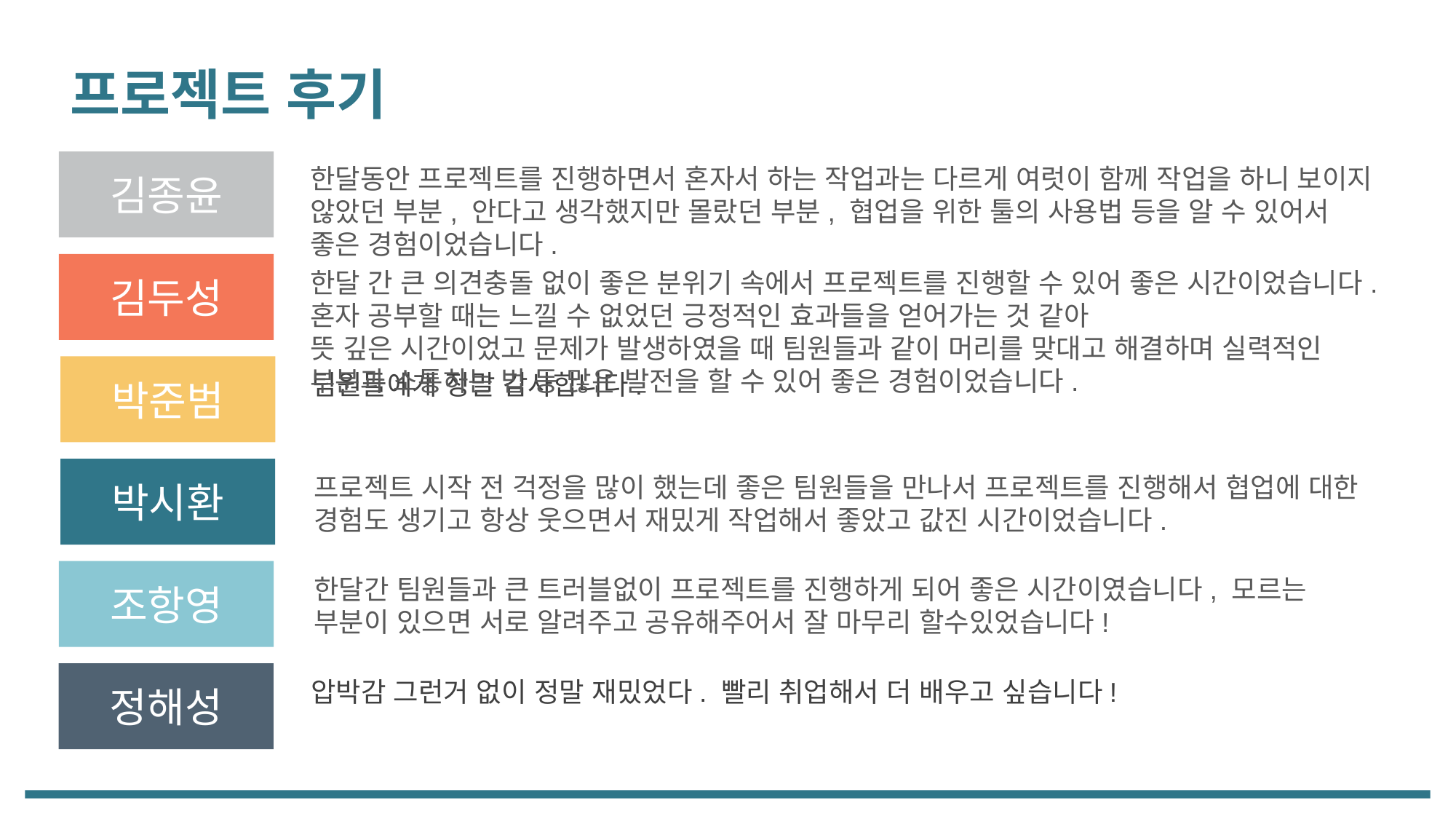

프로젝트 후기
김종윤
한달동안 프로젝트를 진행하면서 혼자서 하는 작업과는 다르게 여럿이 함께 작업을 하니 보이지 않았던 부분, 안다고 생각했지만 몰랐던 부분, 협업을 위한 툴의 사용법 등을 알 수 있어서 좋은 경험이었습니다.
김두성
한달 간 큰 의견충돌 없이 좋은 분위기 속에서 프로젝트를 진행할 수 있어 좋은 시간이었습니다. 혼자 공부할 때는 느낄 수 없었던 긍정적인 효과들을 얻어가는 것 같아
뜻 깊은 시간이었고 문제가 발생하였을 때 팀원들과 같이 머리를 맞대고 해결하며 실력적인 부분과 소통하는 법 등 많은 발전을 할 수 있어 좋은 경험이었습니다.
박준범
팀원들에게 정말 감사합니다.
박시환
프로젝트 시작 전 걱정을 많이 했는데 좋은 팀원들을 만나서 프로젝트를 진행해서 협업에 대한 경험도 생기고 항상 웃으면서 재밌게 작업해서 좋았고 값진 시간이었습니다.
조항영
한달간 팀원들과 큰 트러블없이 프로젝트를 진행하게 되어 좋은 시간이였습니다, 모르는 부분이 있으면 서로 알려주고 공유해주어서 잘 마무리 할수있었습니다!
정해성
압박감 그런거 없이 정말 재밌었다. 빨리 취업해서 더 배우고 싶습니다!